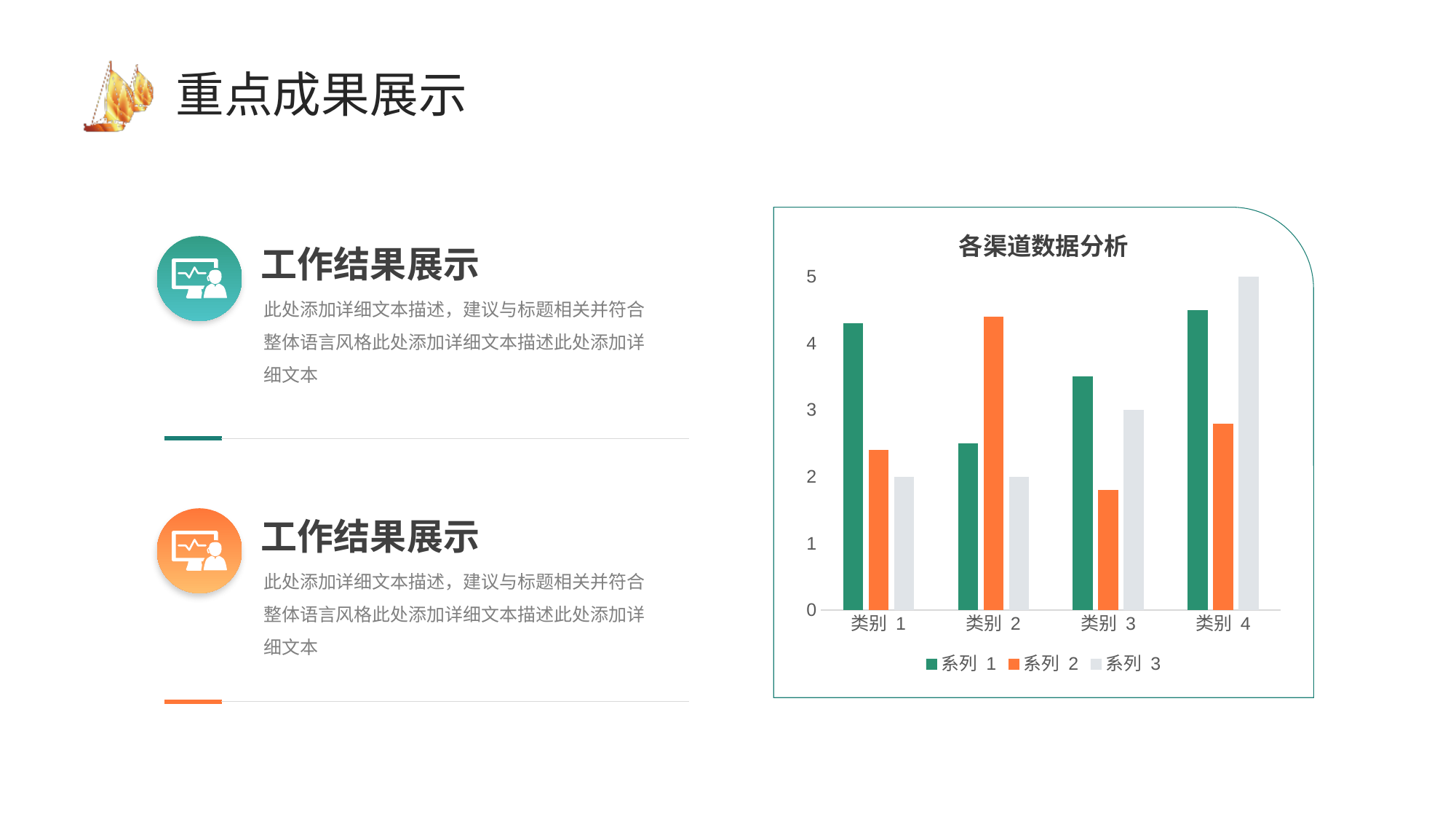

# 重点成果展示

各渠道数据分析

### Chart

| Category | 系列 1 | 系列 2 | 系列 3 |
|---|---|---|---|
| 类别 1 | 4.3 | 2.4 | 2.0 |
| 类别 2 | 2.5 | 4.4 | 2.0 |
| 类别 3 | 3.5 | 1.8 | 3.0 |
| 类别 4 | 4.5 | 2.8 | 5.0 |
工作结果展示

此处添加详细文本描述，建议与标题相关并符合整体语言风格此处添加详细文本描述此处添加详细文本

工作结果展示

此处添加详细文本描述，建议与标题相关并符合整体语言风格此处添加详细文本描述此处添加详细文本